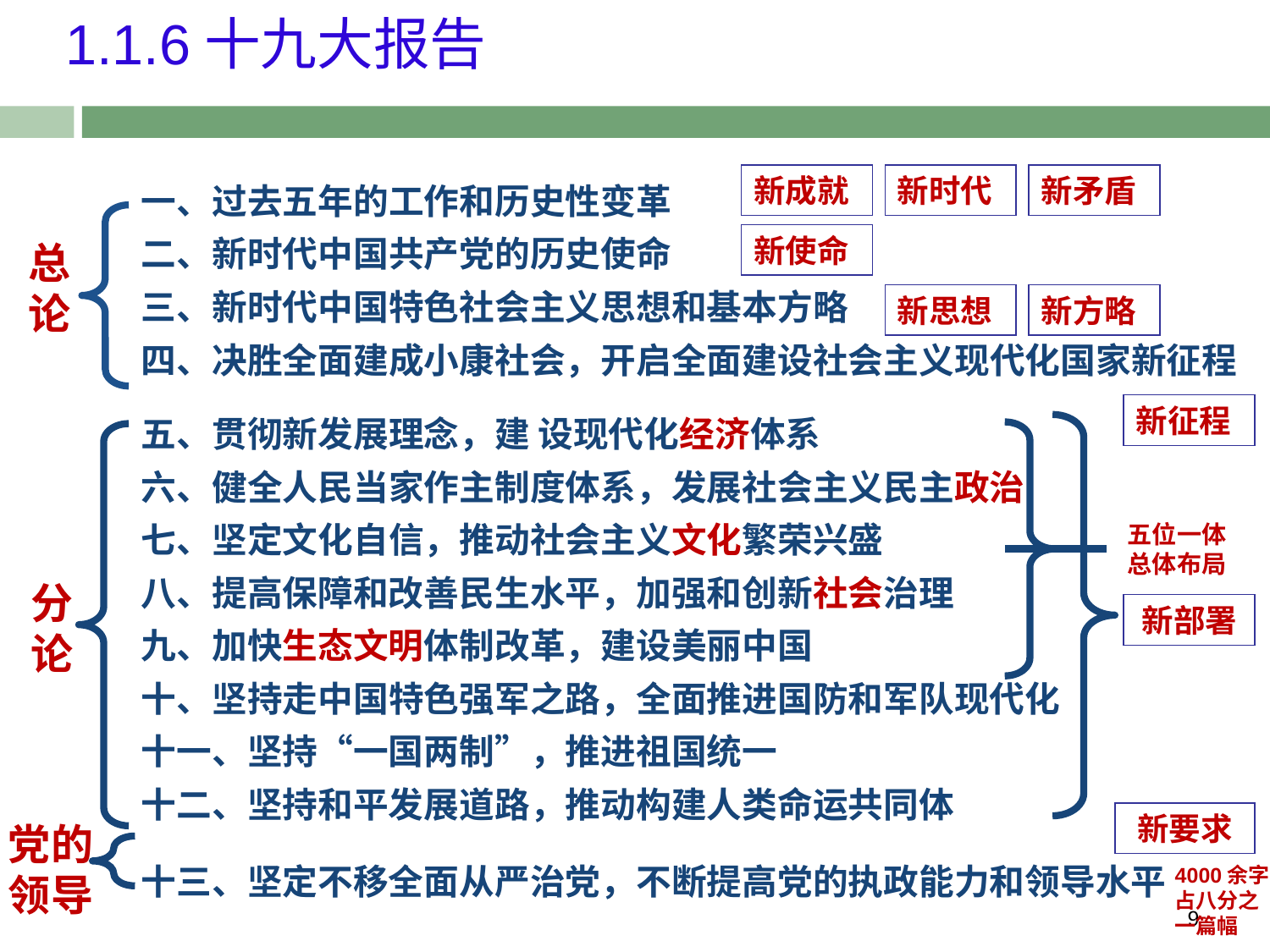

1.1.6十九大报告
新成就
新时代
新矛盾
一、过去五年的工作和历史性变革
二、新时代中国共产党的历史使命
三、新时代中国特色社会主义思想和基本方略
四、决胜全面建成小康社会，开启全面建设社会主义现代化国家新征程
五、贯彻新发展理念，建 设现代化经济体系
六、健全人民当家作主制度体系，发展社会主义民主政治
七、坚定文化自信，推动社会主义文化繁荣兴盛
八、提高保障和改善民生水平，加强和创新社会治理
九、加快生态文明体制改革，建设美丽中国
十、坚持走中国特色强军之路，全面推进国防和军队现代化
十一、坚持“一国两制”，推进祖国统一
十二、坚持和平发展道路，推动构建人类命运共同体
十三、坚定不移全面从严治党，不断提高党的执政能力和领导水平

新使命
总论
新思想
新方略
新征程

五位一体总体布局
分论
新部署
新要求
党的领导

4000余字
占八分之一篇幅
9